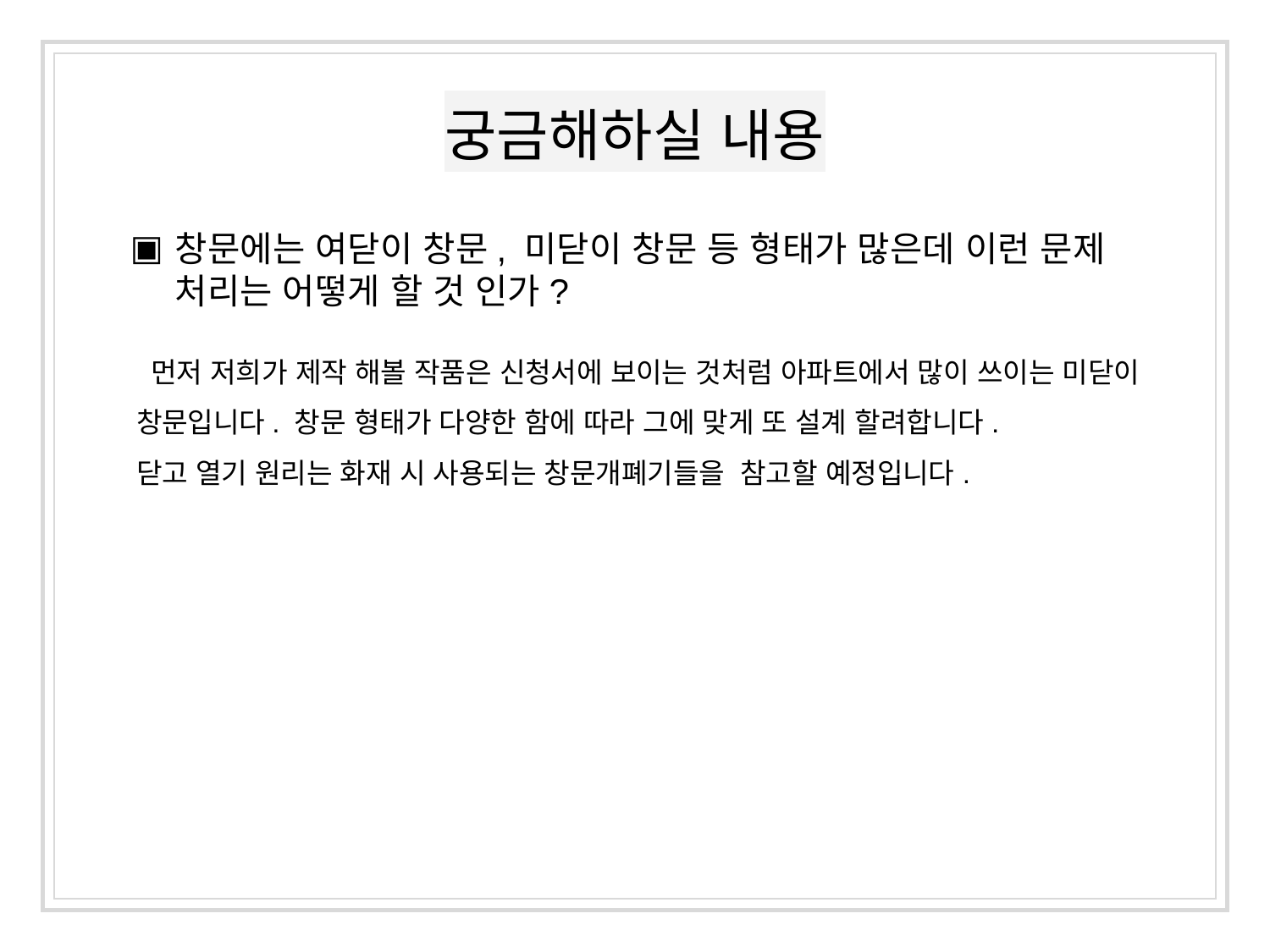

# 궁금해하실 내용
창문에는 여닫이 창문, 미닫이 창문 등 형태가 많은데 이런 문제 처리는 어떻게 할 것 인가?
 먼저 저희가 제작 해볼 작품은 신청서에 보이는 것처럼 아파트에서 많이 쓰이는 미닫이 창문입니다. 창문 형태가 다양한 함에 따라 그에 맞게 또 설계 할려합니다.
닫고 열기 원리는 화재 시 사용되는 창문개폐기들을  참고할 예정입니다.